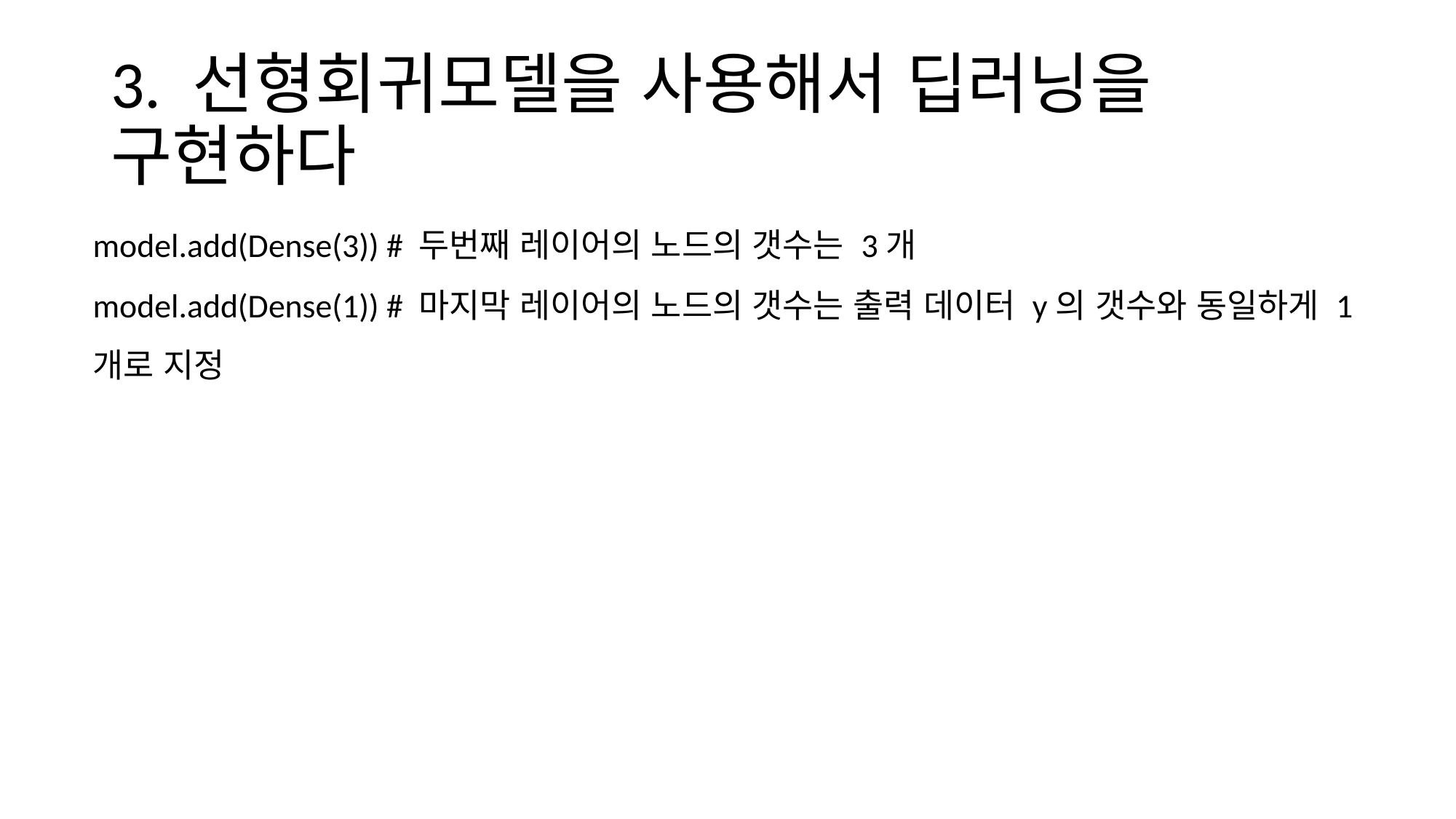

# 3. 선형회귀모델을 사용해서 딥러닝을 구현하다
model.add(Dense(3)) # 두번째 레이어의 노드의 갯수는 3개
model.add(Dense(1)) # 마지막 레이어의 노드의 갯수는 출력 데이터 y의 갯수와 동일하게 1개로 지정